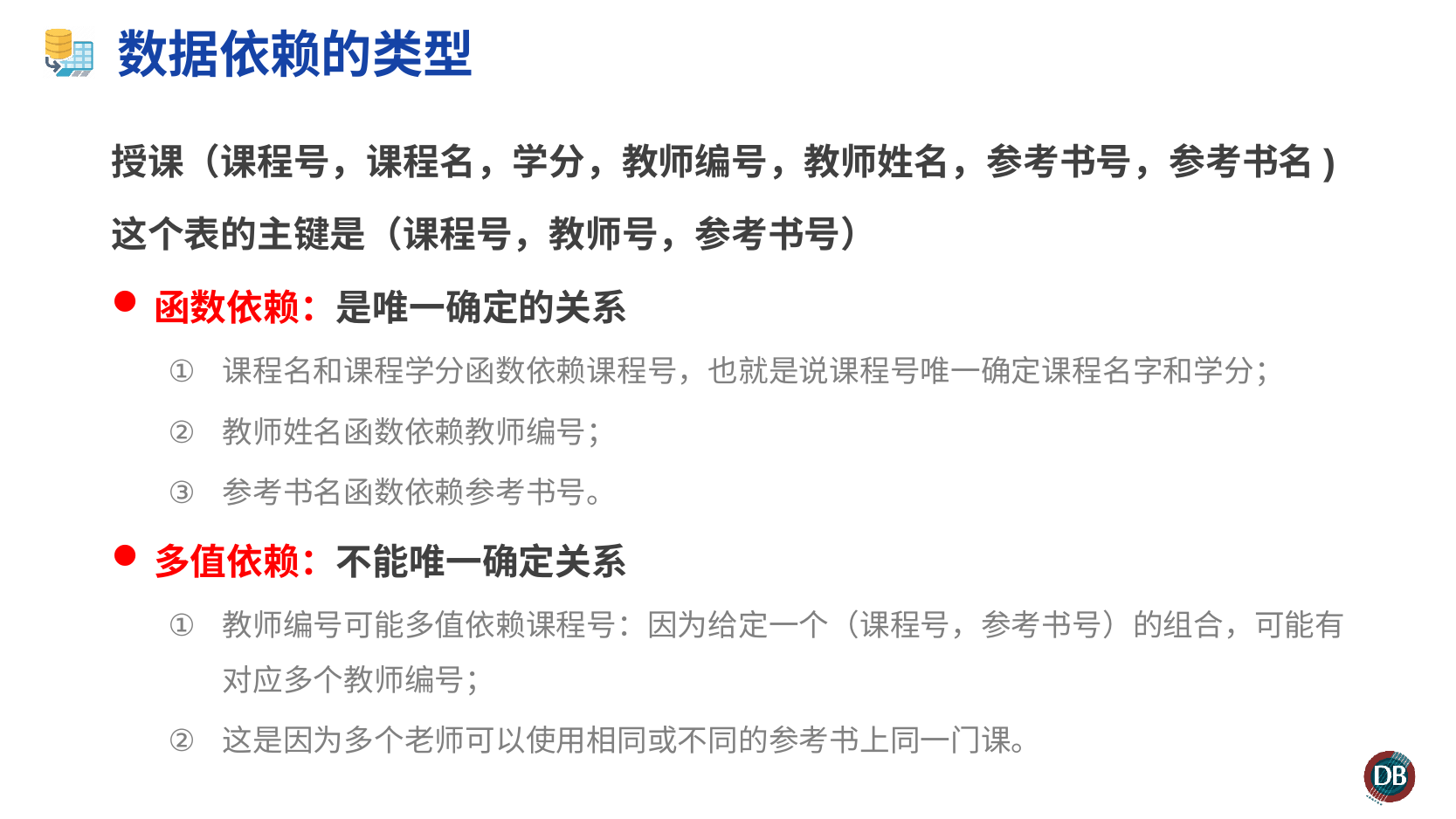

# 数据依赖的类型
授课（课程号，课程名，学分，教师编号，教师姓名，参考书号，参考书名)
这个表的主键是（课程号，教师号，参考书号）
函数依赖：是唯一确定的关系
课程名和课程学分函数依赖课程号，也就是说课程号唯一确定课程名字和学分；
教师姓名函数依赖教师编号；
参考书名函数依赖参考书号。
多值依赖：不能唯一确定关系
教师编号可能多值依赖课程号：因为给定一个（课程号，参考书号）的组合，可能有对应多个教师编号；
这是因为多个老师可以使用相同或不同的参考书上同一门课。